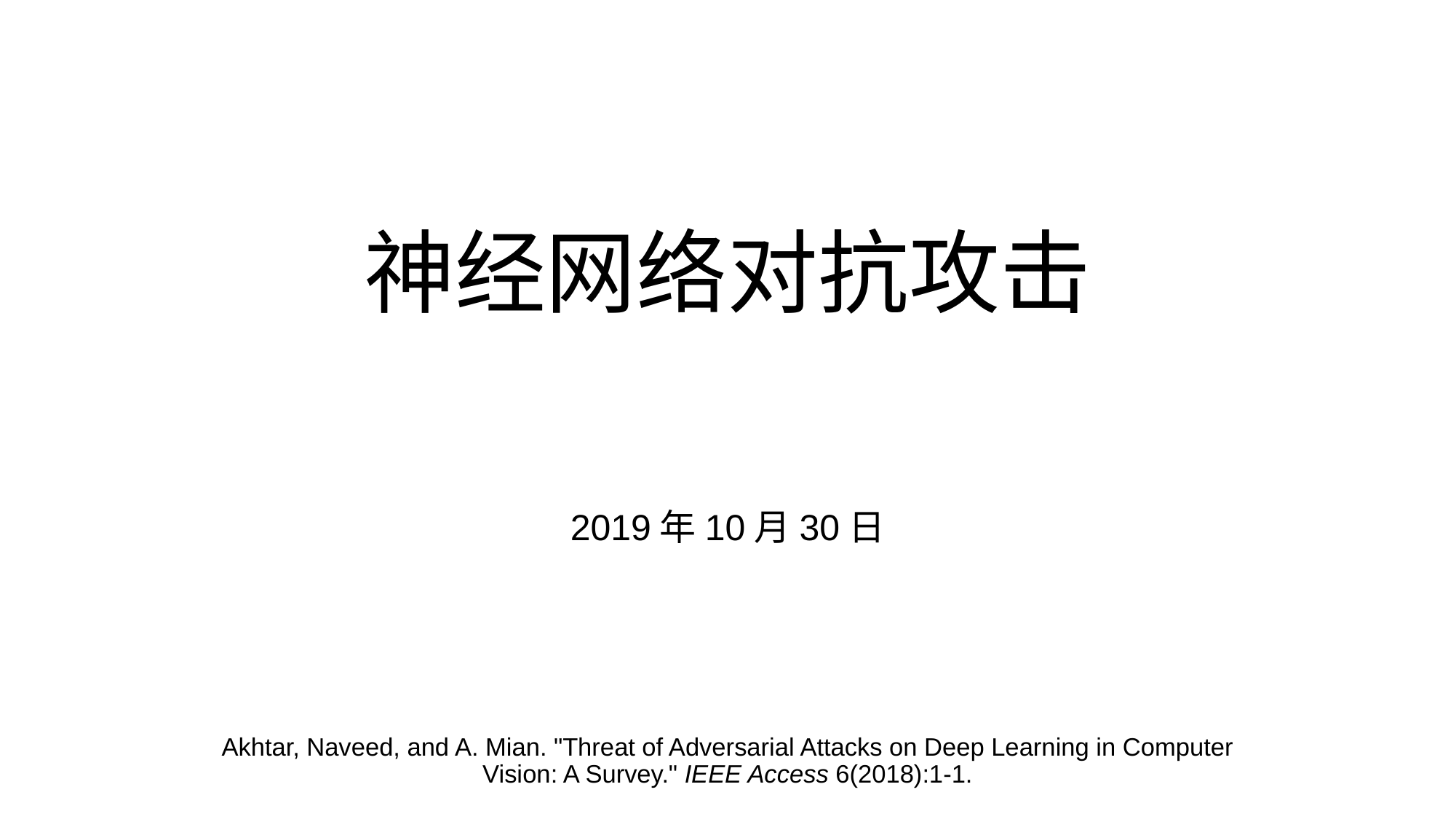

# 神经网络对抗攻击
2019年10月30日
Akhtar, Naveed, and A. Mian. "Threat of Adversarial Attacks on Deep Learning in Computer Vision: A Survey." IEEE Access 6(2018):1-1.